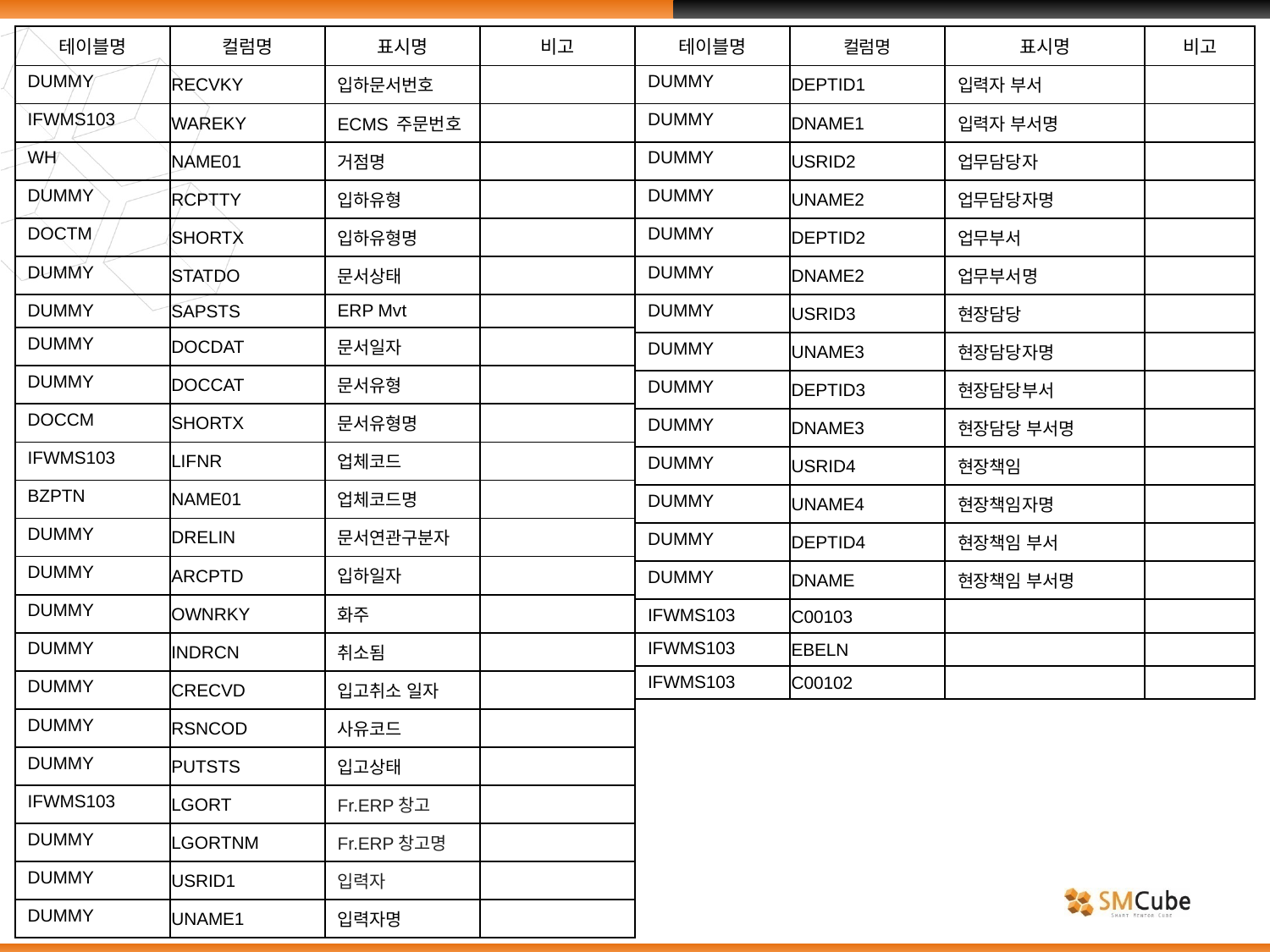

| 테이블명 | 컬럼명 | 표시명 | 비고 |
| --- | --- | --- | --- |
| DUMMY | RECVKY | 입하문서번호 |  |
| IFWMS103 | WAREKY | ECMS 주문번호 |  |
| WH | NAME01 | 거점명 |  |
| DUMMY | RCPTTY | 입하유형 |  |
| DOCTM | SHORTX | 입하유형명 |  |
| DUMMY | STATDO | 문서상태 |  |
| DUMMY | SAPSTS | ERP Mvt |  |
| DUMMY | DOCDAT | 문서일자 |  |
| DUMMY | DOCCAT | 문서유형 |  |
| DOCCM | SHORTX | 문서유형명 |  |
| IFWMS103 | LIFNR | 업체코드 |  |
| BZPTN | NAME01 | 업체코드명 |  |
| DUMMY | DRELIN | 문서연관구분자 |  |
| DUMMY | ARCPTD | 입하일자 |  |
| DUMMY | OWNRKY | 화주 |  |
| DUMMY | INDRCN | 취소됨 |  |
| DUMMY | CRECVD | 입고취소 일자 |  |
| DUMMY | RSNCOD | 사유코드 |  |
| DUMMY | PUTSTS | 입고상태 |  |
| IFWMS103 | LGORT | Fr.ERP창고 |  |
| DUMMY | LGORTNM | Fr.ERP창고명 |  |
| DUMMY | USRID1 | 입력자 |  |
| DUMMY | UNAME1 | 입력자명 |  |
| 테이블명 | 컬럼명 | 표시명 | 비고 |
| --- | --- | --- | --- |
| DUMMY | DEPTID1 | 입력자 부서 |  |
| DUMMY | DNAME1 | 입력자 부서명 |  |
| DUMMY | USRID2 | 업무담당자 |  |
| DUMMY | UNAME2 | 업무담당자명 |  |
| DUMMY | DEPTID2 | 업무부서 |  |
| DUMMY | DNAME2 | 업무부서명 |  |
| DUMMY | USRID3 | 현장담당 |  |
| DUMMY | UNAME3 | 현장담당자명 |  |
| DUMMY | DEPTID3 | 현장담당부서 |  |
| DUMMY | DNAME3 | 현장담당 부서명 |  |
| DUMMY | USRID4 | 현장책임 |  |
| DUMMY | UNAME4 | 현장책임자명 |  |
| DUMMY | DEPTID4 | 현장책임 부서 |  |
| DUMMY | DNAME | 현장책임 부서명 |  |
| IFWMS103 | C00103 |  |  |
| IFWMS103 | EBELN |  |  |
| IFWMS103 | C00102 |  |  |